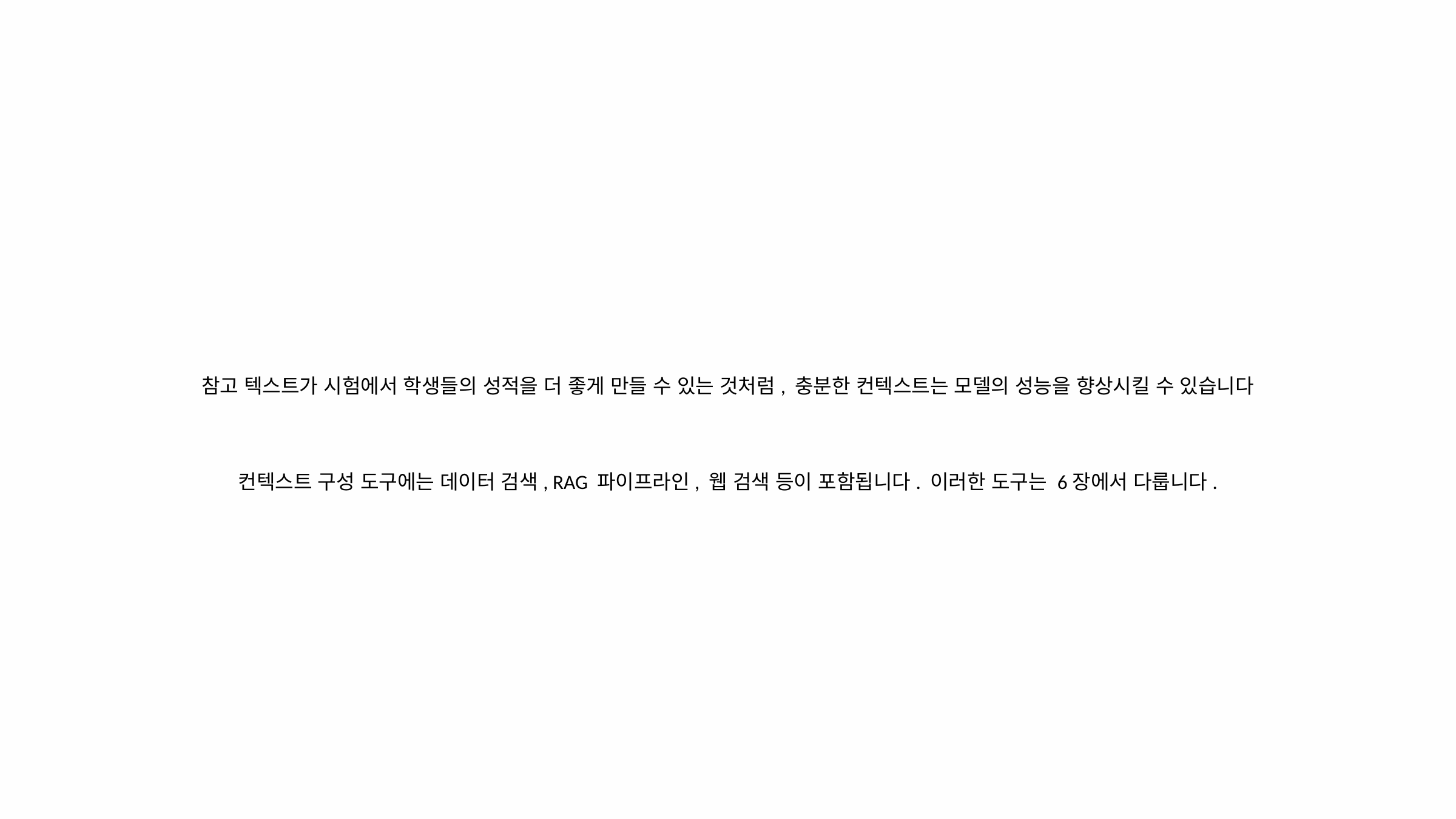

참고 텍스트가 시험에서 학생들의 성적을 더 좋게 만들 수 있는 것처럼, 충분한 컨텍스트는 모델의 성능을 향상시킬 수 있습니다
컨텍스트 구성 도구에는 데이터 검색, RAG 파이프라인, 웹 검색 등이 포함됩니다. 이러한 도구는 6장에서 다룹니다.